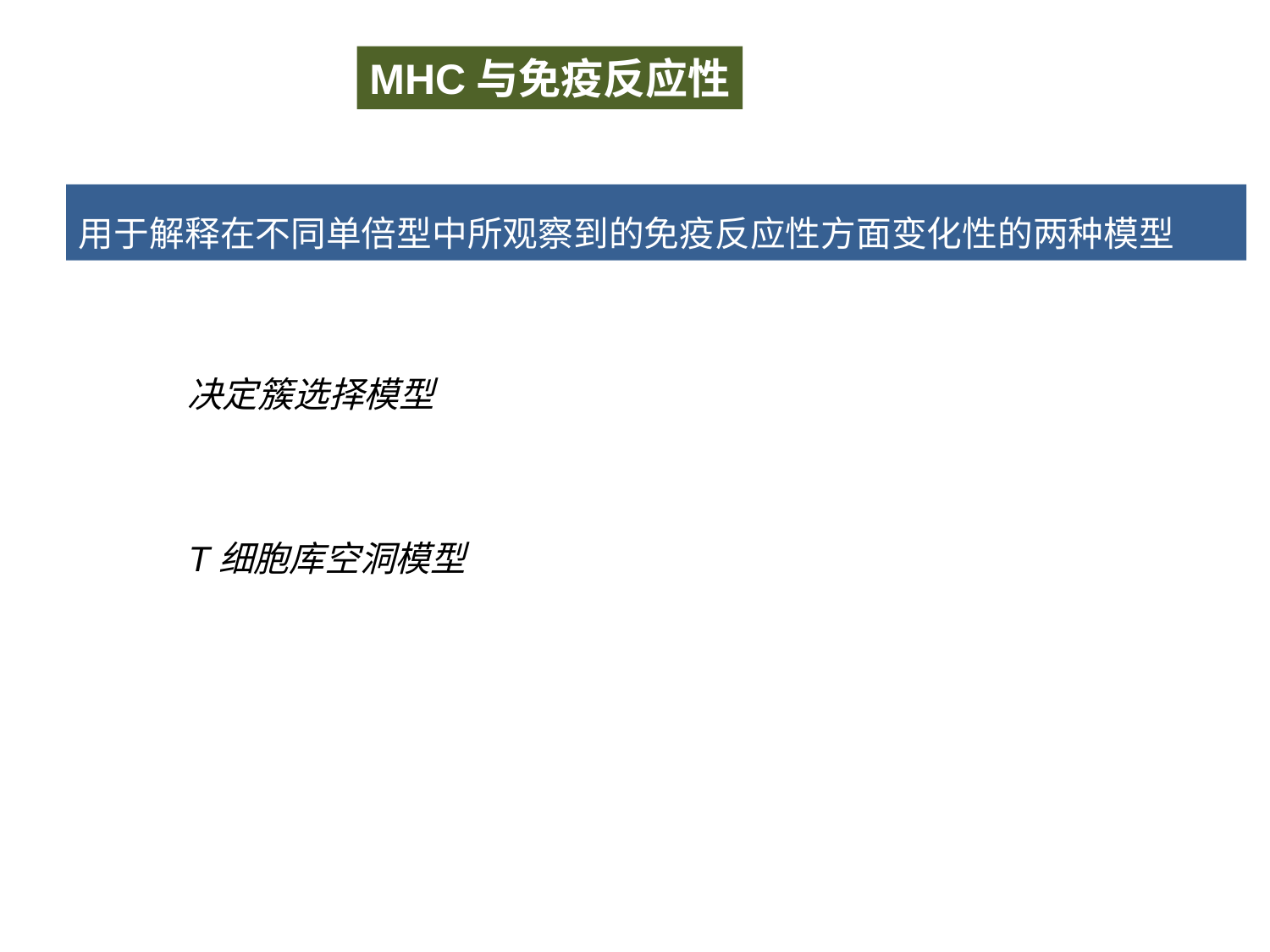

MHC与免疫反应性
用于解释在不同单倍型中所观察到的免疫反应性方面变化性的两种模型
决定簇选择模型
T细胞库空洞模型